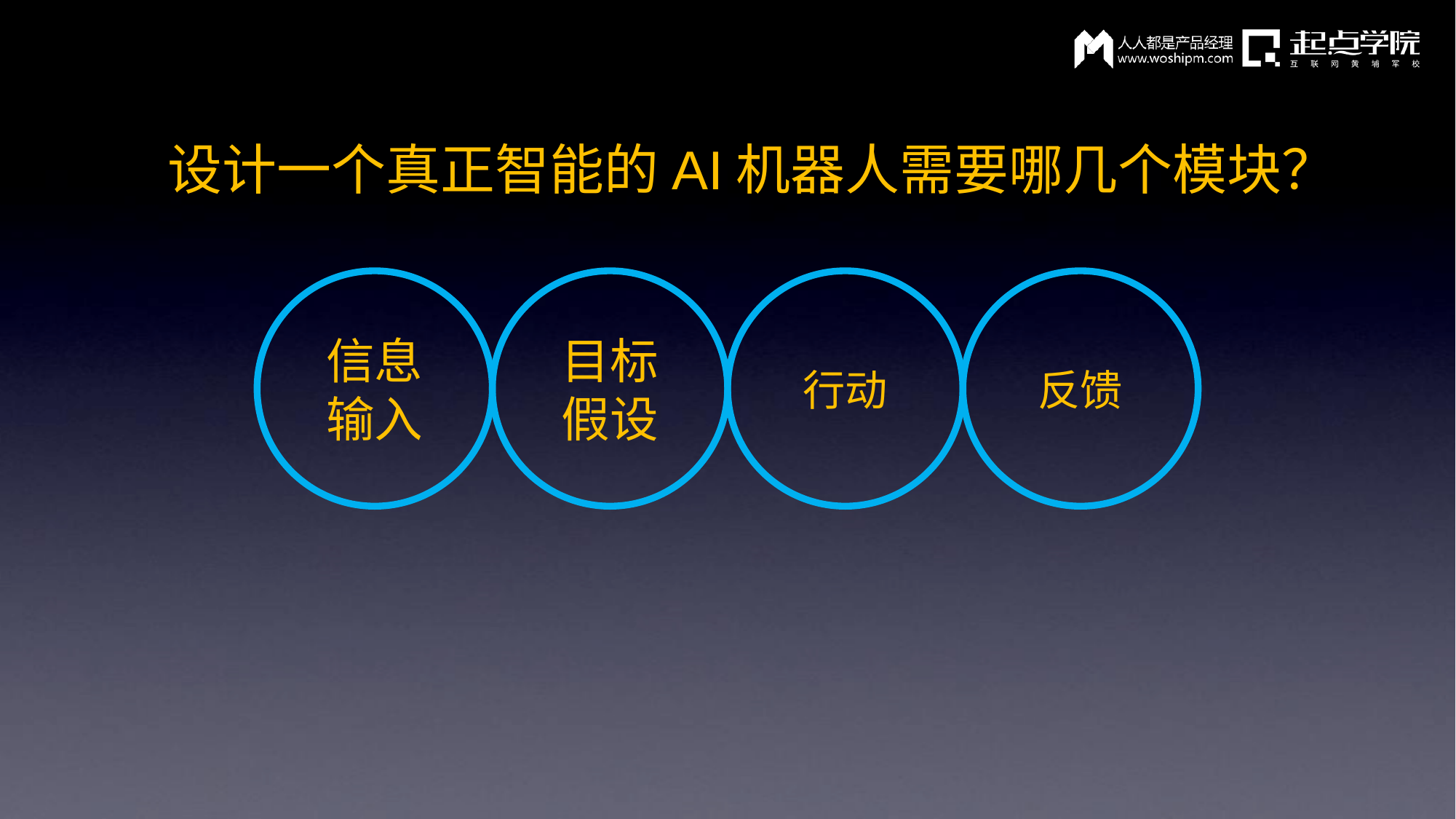

设计一个真正智能的AI机器人需要哪几个模块？
信息
输入
目标
假设
行动
反馈